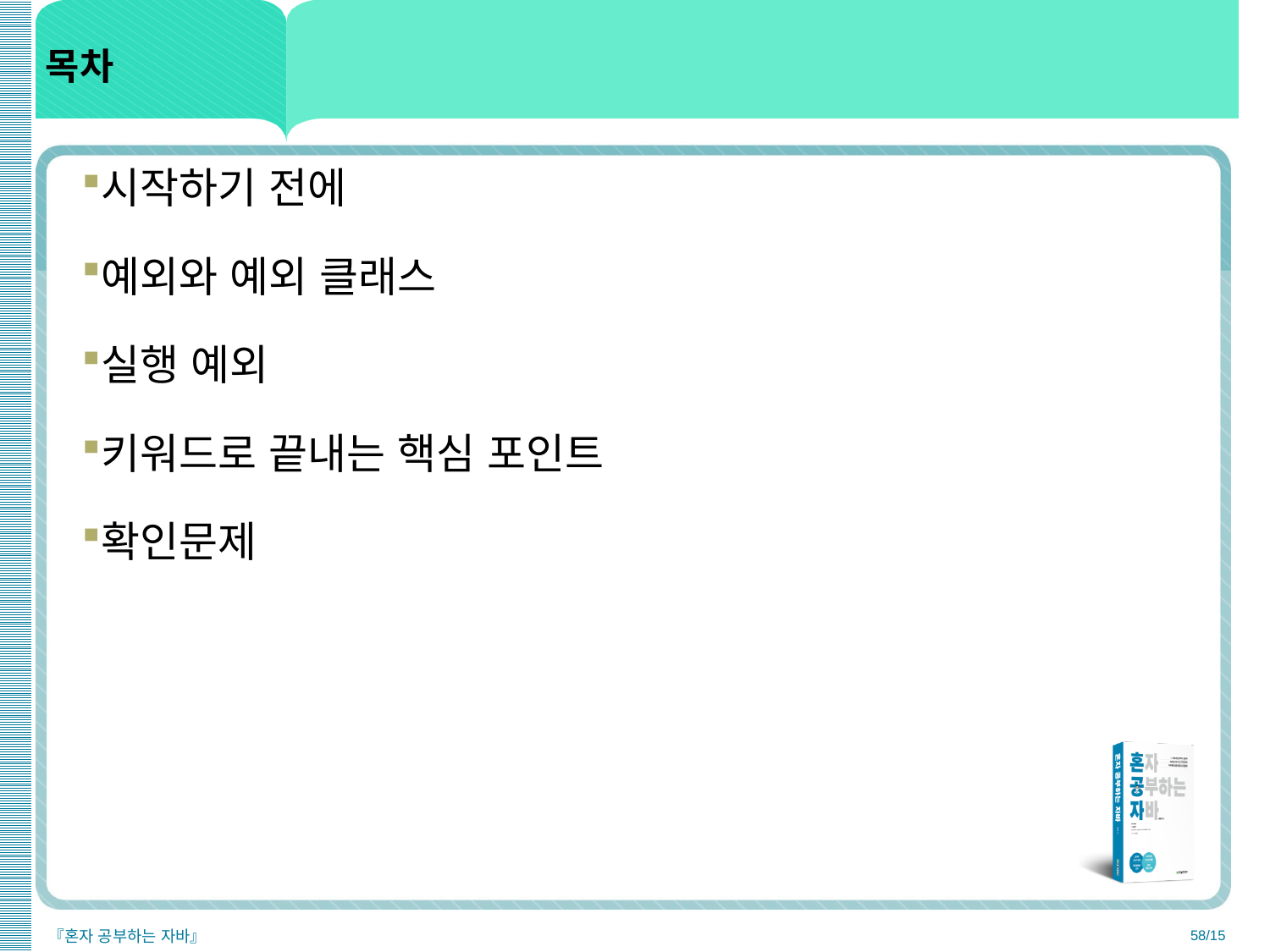

# 목차
시작하기 전에
예외와 예외 클래스
실행 예외
키워드로 끝내는 핵심 포인트
확인문제